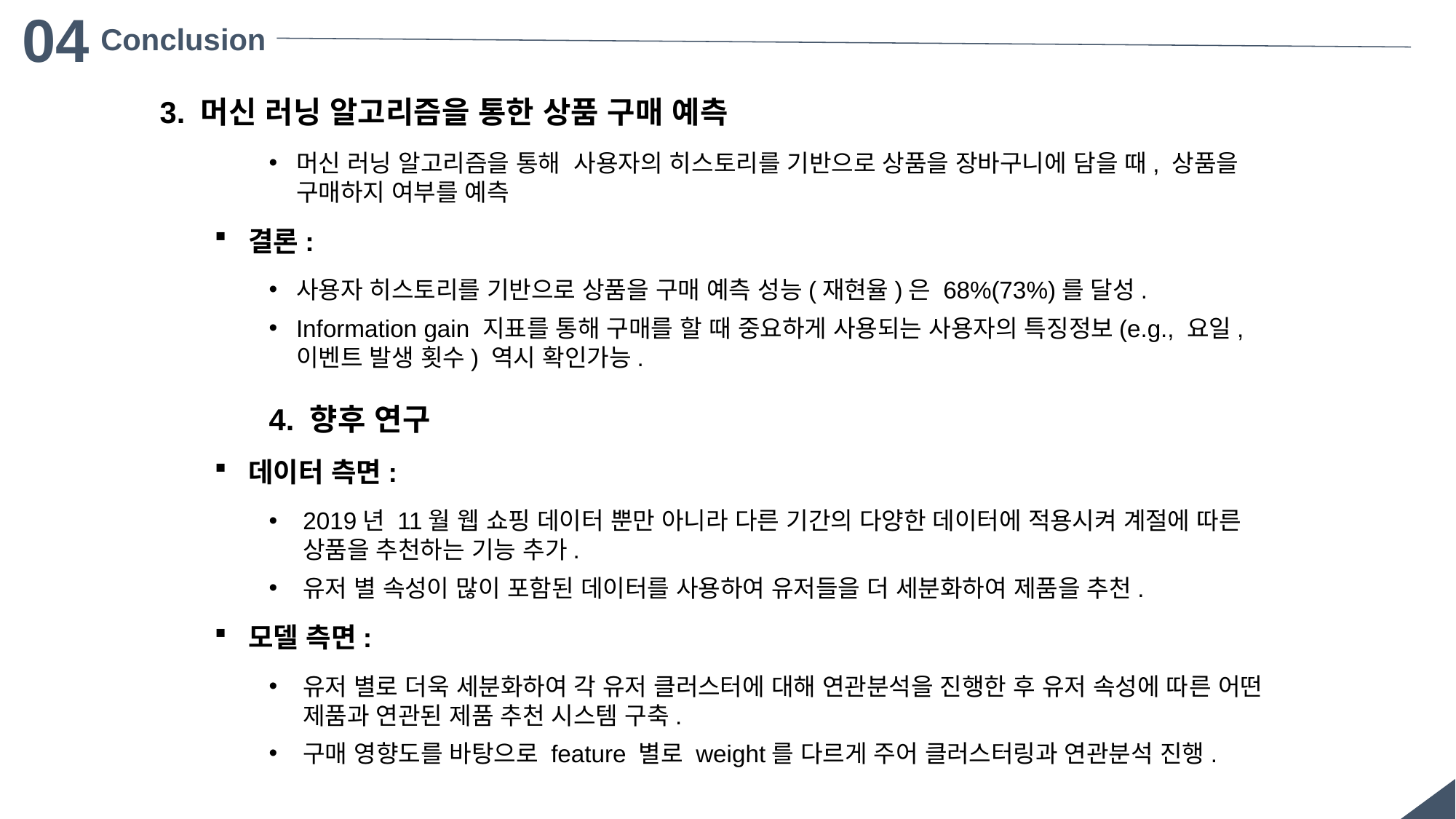

04
Conclusion
3. 머신 러닝 알고리즘을 통한 상품 구매 예측

머신 러닝 알고리즘을 통해  사용자의 히스토리를 기반으로 상품을 장바구니에 담을 때, 상품을 구매하지 여부를 예측

결론:

사용자 히스토리를 기반으로 상품을 구매 예측 성능(재현율)은 68%(73%)를 달성.

Information gain 지표를 통해 구매를 할 때 중요하게 사용되는 사용자의 특징정보(e.g., 요일, 이벤트 발생 횟수) 역시 확인가능.

4. 향후 연구

데이터 측면:

2019년 11월 웹 쇼핑 데이터 뿐만 아니라 다른 기간의 다양한 데이터에 적용시켜 계절에 따른 상품을 추천하는 기능 추가.

유저 별 속성이 많이 포함된 데이터를 사용하여 유저들을 더 세분화하여 제품을 추천.

모델 측면:

유저 별로 더욱 세분화하여 각 유저 클러스터에 대해 연관분석을 진행한 후 유저 속성에 따른 어떤 제품과 연관된 제품 추천 시스템 구축.

구매 영향도를 바탕으로 feature 별로 weight를 다르게 주어 클러스터링과 연관분석 진행.